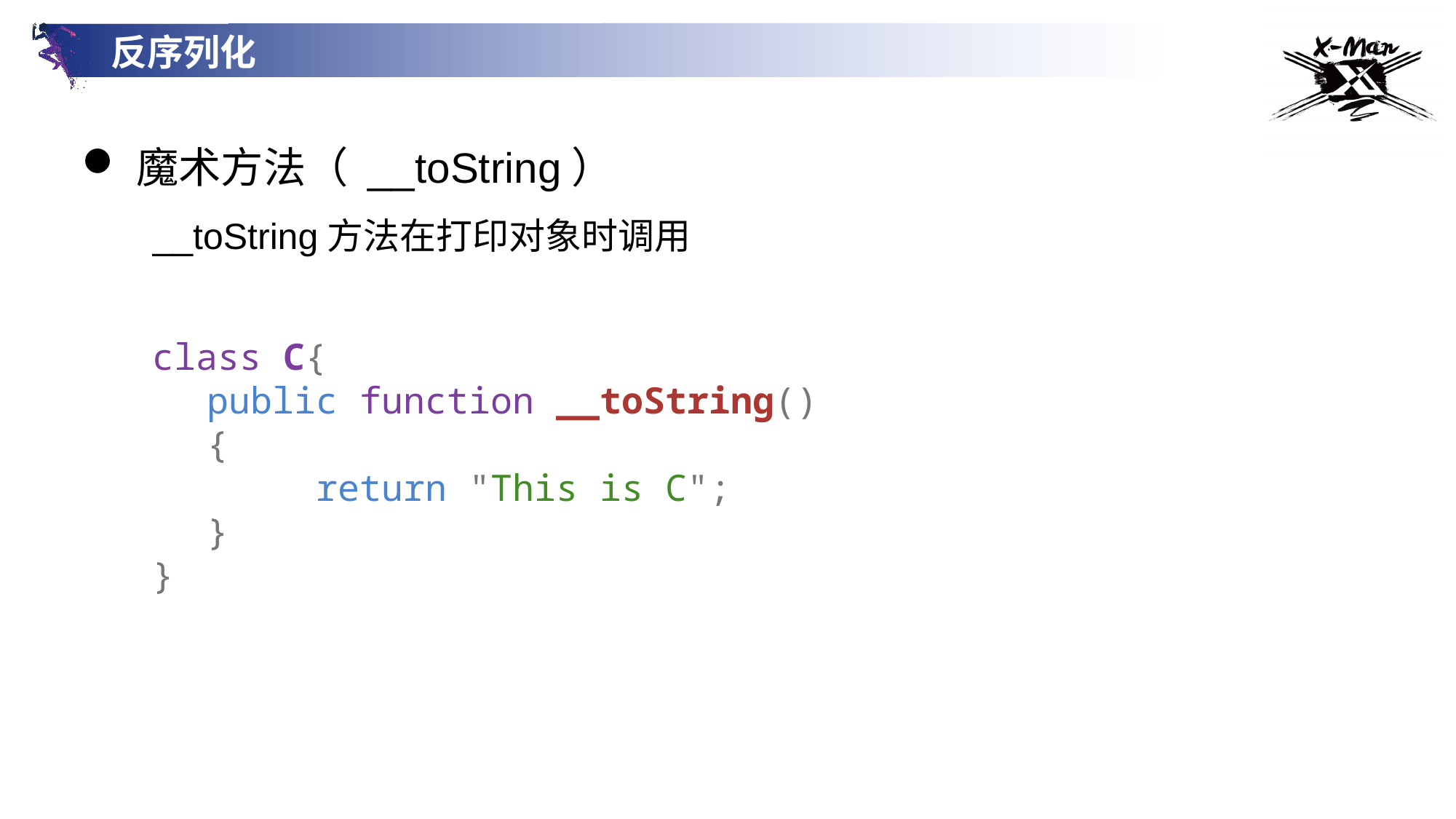

反序列化
魔术方法（ __toString）
__toString方法在打印对象时调用
class C{
public function __toString() {
	return "This is C";
}
}